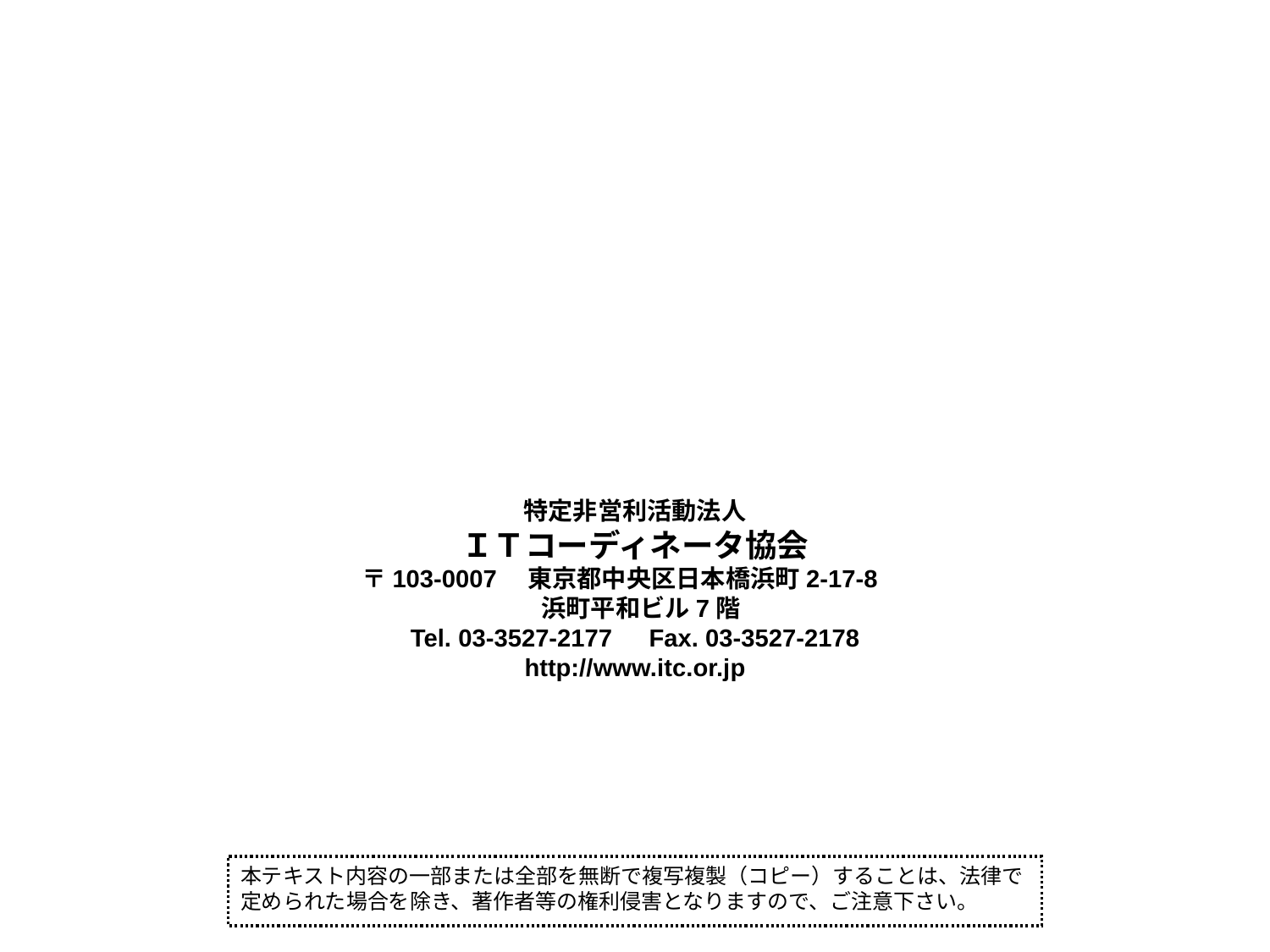

特定非営利活動法人
ＩＴコーディネータ協会
〒103-0007　東京都中央区日本橋浜町2-17-8
 浜町平和ビル7階
Tel. 03-3527-2177　Fax. 03-3527-2178
http://www.itc.or.jp

本テキスト内容の一部または全部を無断で複写複製（コピー）することは、法律で定められた場合を除き、著作者等の権利侵害となりますので、ご注意下さい。